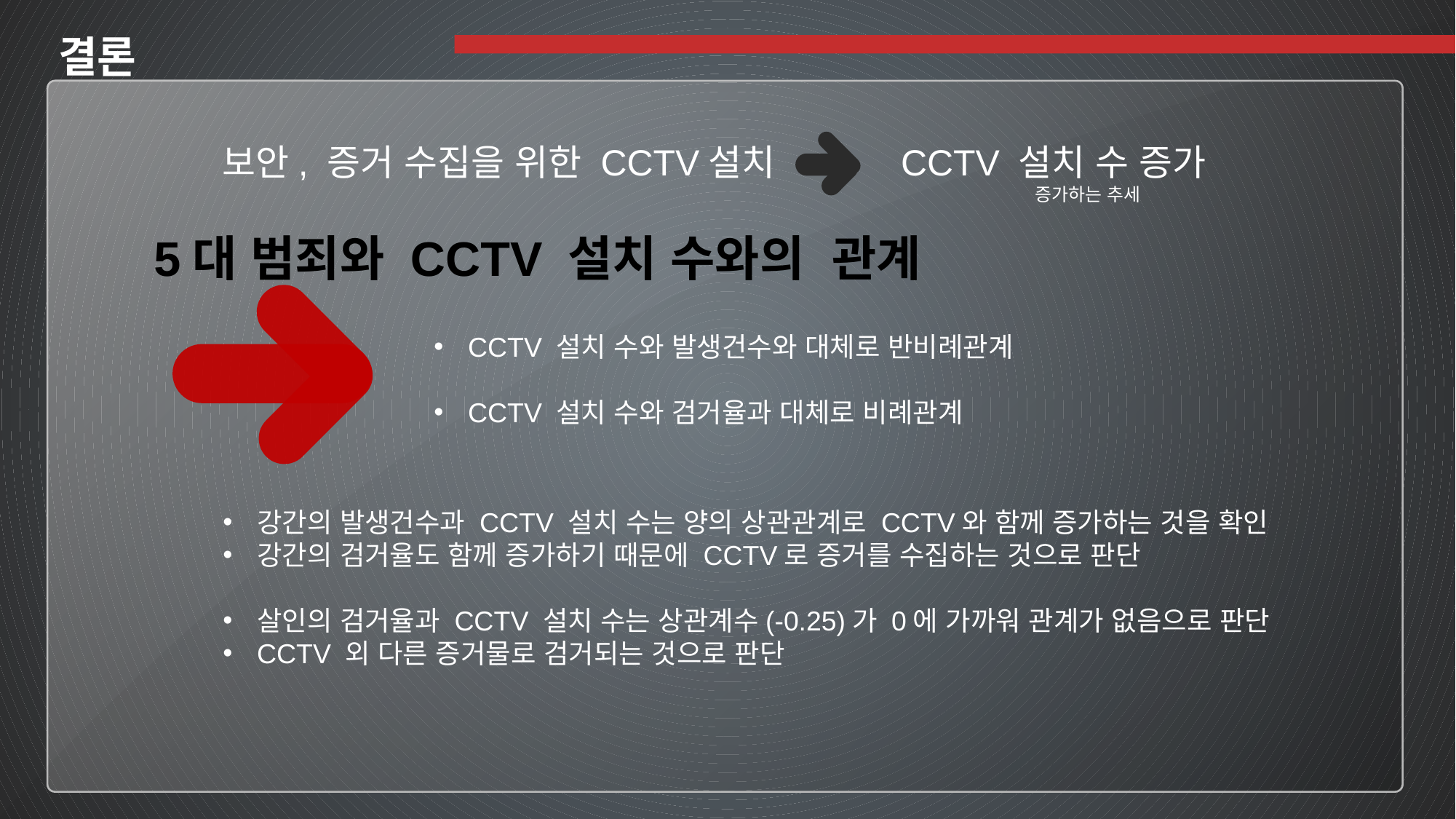

결론

CCTV 설치 수 증가
증가하는 추세
보안, 증거 수집을 위한 CCTV설치
5대 범죄와 CCTV 설치 수와의  관계

CCTV 설치 수와 발생건수와 대체로 반비례관계

CCTV 설치 수와 검거율과 대체로 비례관계

강간의 발생건수과 CCTV 설치 수는 양의 상관관계로 CCTV와 함께 증가하는 것을 확인
강간의 검거율도 함께 증가하기 때문에 CCTV로 증거를 수집하는 것으로 판단

살인의 검거율과 CCTV 설치 수는 상관계수(-0.25)가 0에 가까워 관계가 없음으로 판단
CCTV 외 다른 증거물로 검거되는 것으로 판단